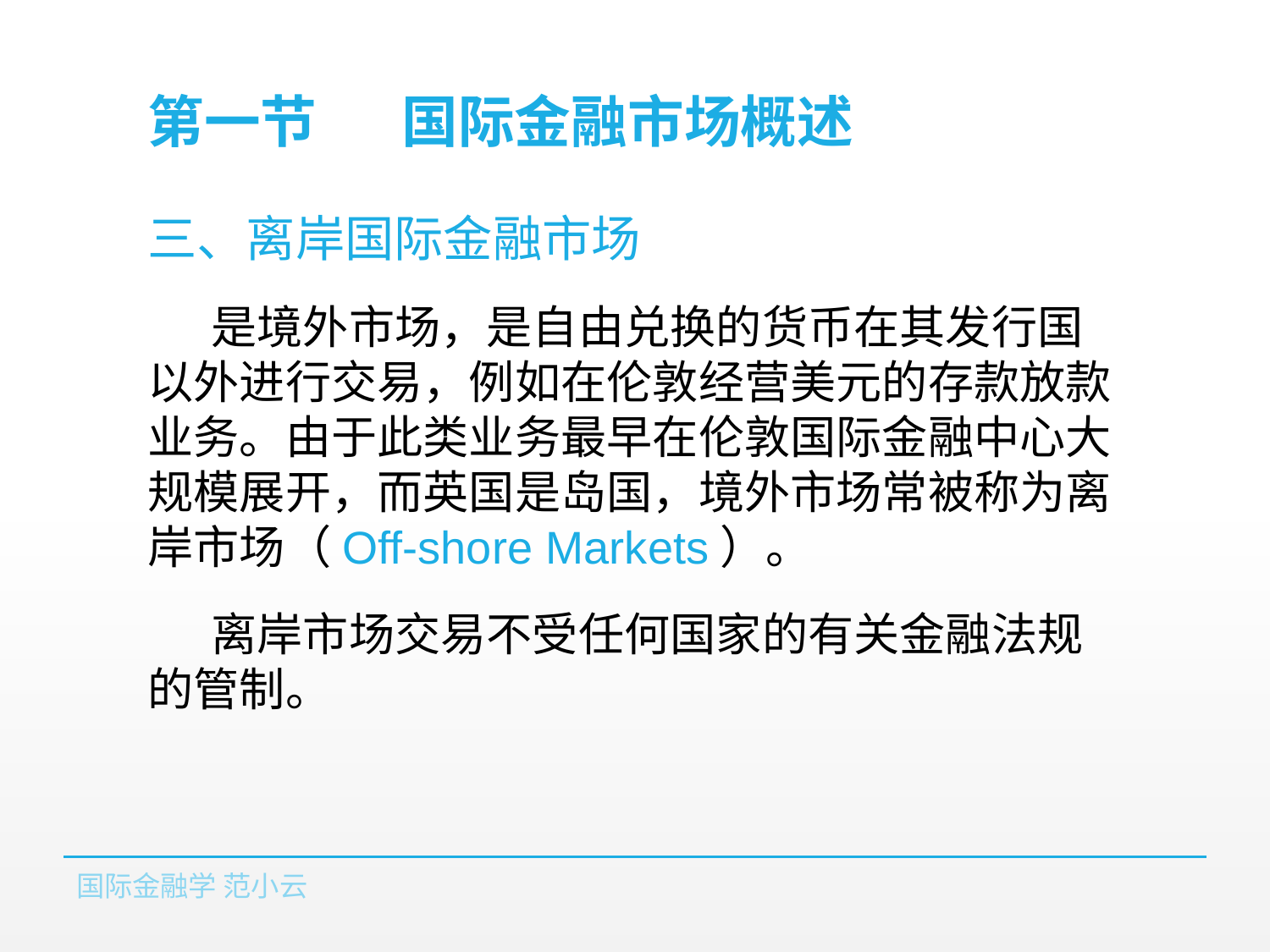

# 第一节	国际金融市场概述
三、离岸国际金融市场
是境外市场，是自由兑换的货币在其发行国以外进行交易，例如在伦敦经营美元的存款放款业务。由于此类业务最早在伦敦国际金融中心大规模展开，而英国是岛国，境外市场常被称为离岸市场（Off-shore Markets）。
离岸市场交易不受任何国家的有关金融法规的管制。
国际金融学 范小云